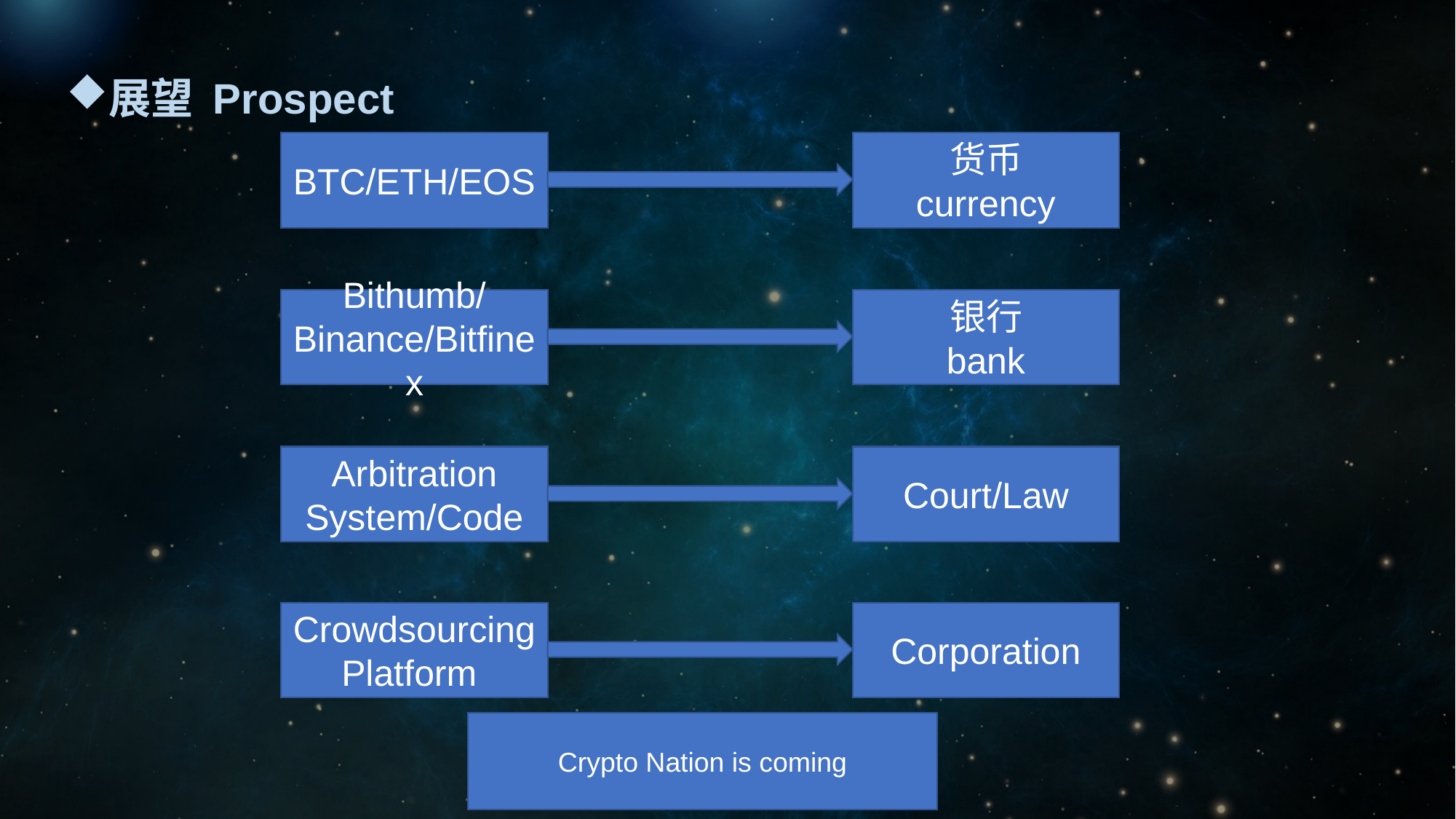

展望 Prospect
BTC/ETH/EOS
货币
currency

Bithumb/ Binance/Bitfinex
银行
bank

Arbitration System/Code
Court/Law

Crowdsourcing Platform
Corporation

Crypto Nation is coming